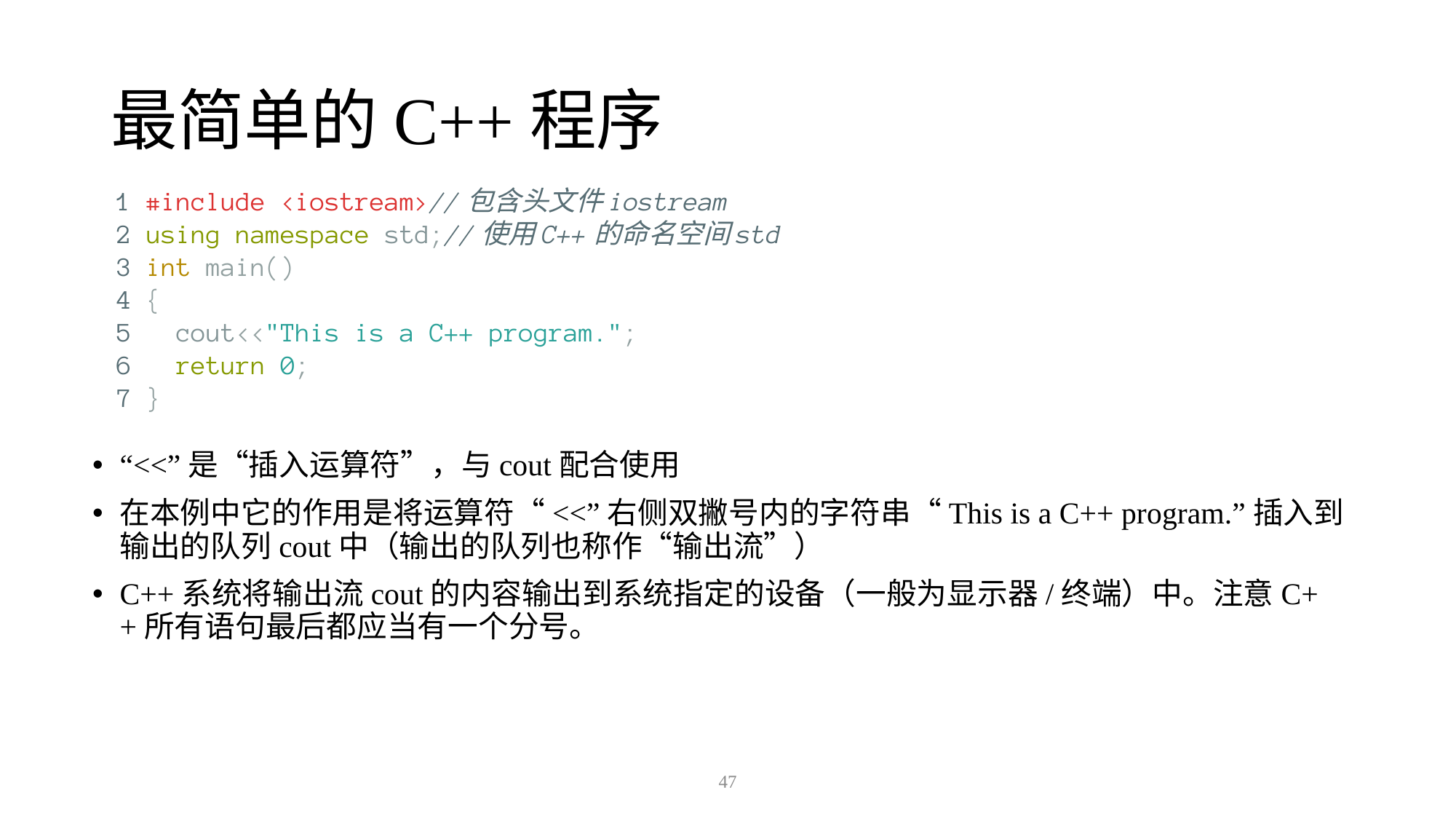

# 最简单的C++程序
 1 #include <iostream>//包含头文件iostream
 2 using namespace std;//使用C++的命名空间std
 3 int main()
 4 {
 5   cout<<"This is a C++ program.";
 6   return 0;
 7 }
“<<”是“插入运算符”，与cout配合使用
在本例中它的作用是将运算符“<<”右侧双撇号内的字符串“This is a C++ program.”插入到输出的队列cout中（输出的队列也称作“输出流”）
C++系统将输出流cout的内容输出到系统指定的设备（一般为显示器/终端）中。注意C++所有语句最后都应当有一个分号。
47